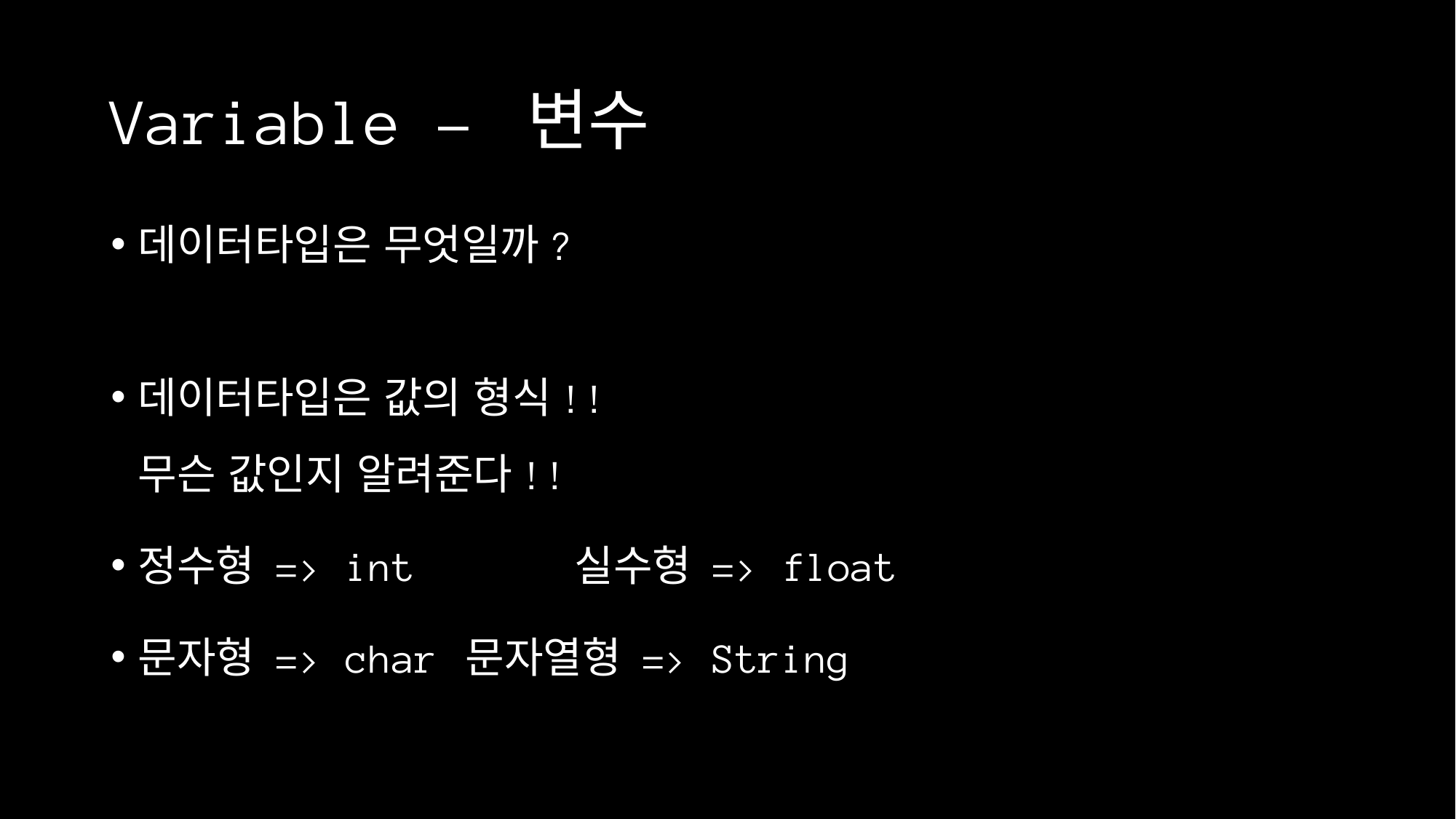

# Variable - 변수
데이터타입은 무엇일까?

데이터타입은 값의 형식!!
무슨 값인지 알려준다!!
정수형 => int		실수형 => float
문자형 => char	문자열형 => String